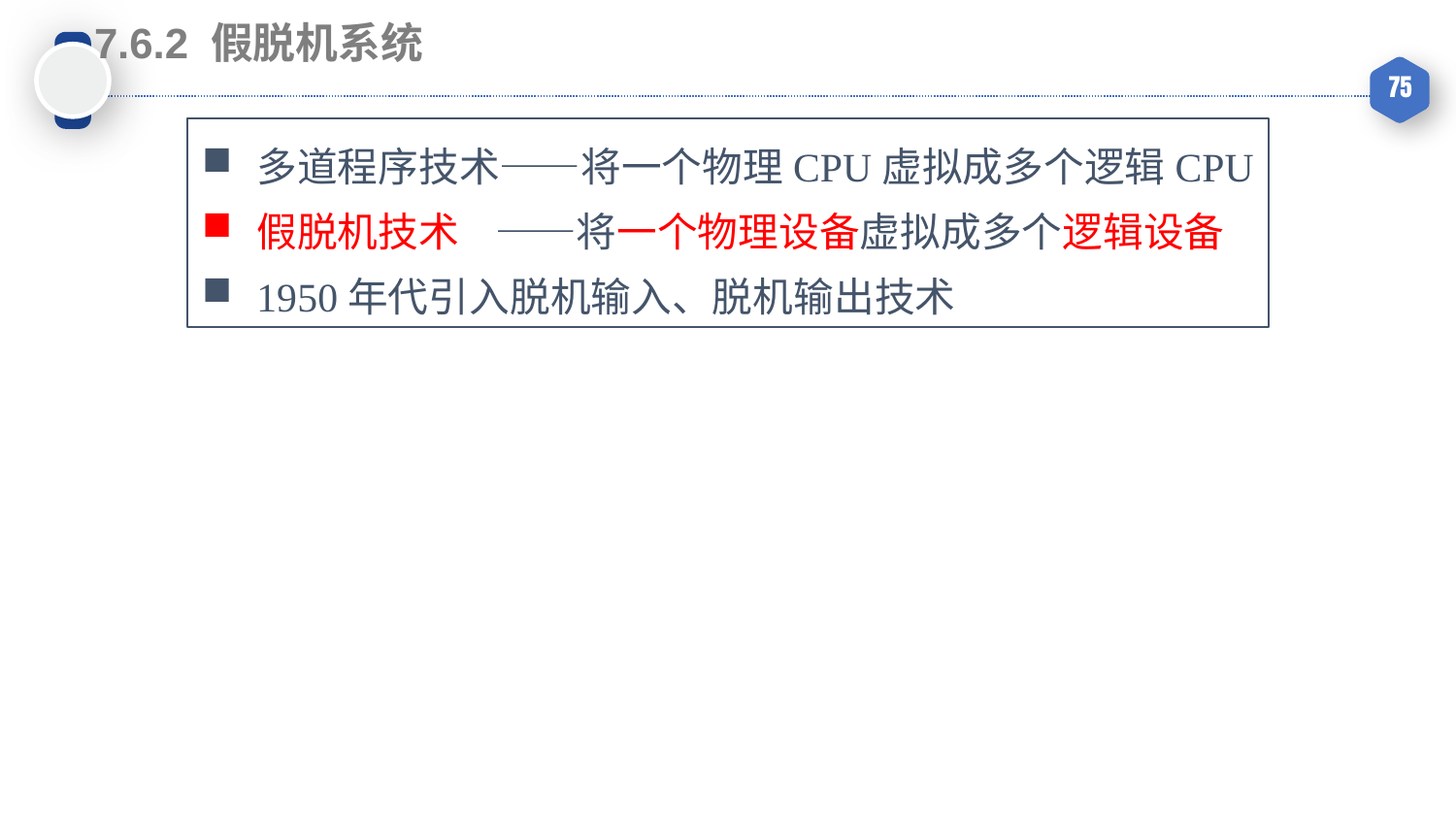

7.6.2 假脱机系统
多道程序技术——将一个物理CPU虚拟成多个逻辑CPU
假脱机技术    ——将一个物理设备虚拟成多个逻辑设备
1950年代引入脱机输入、脱机输出技术